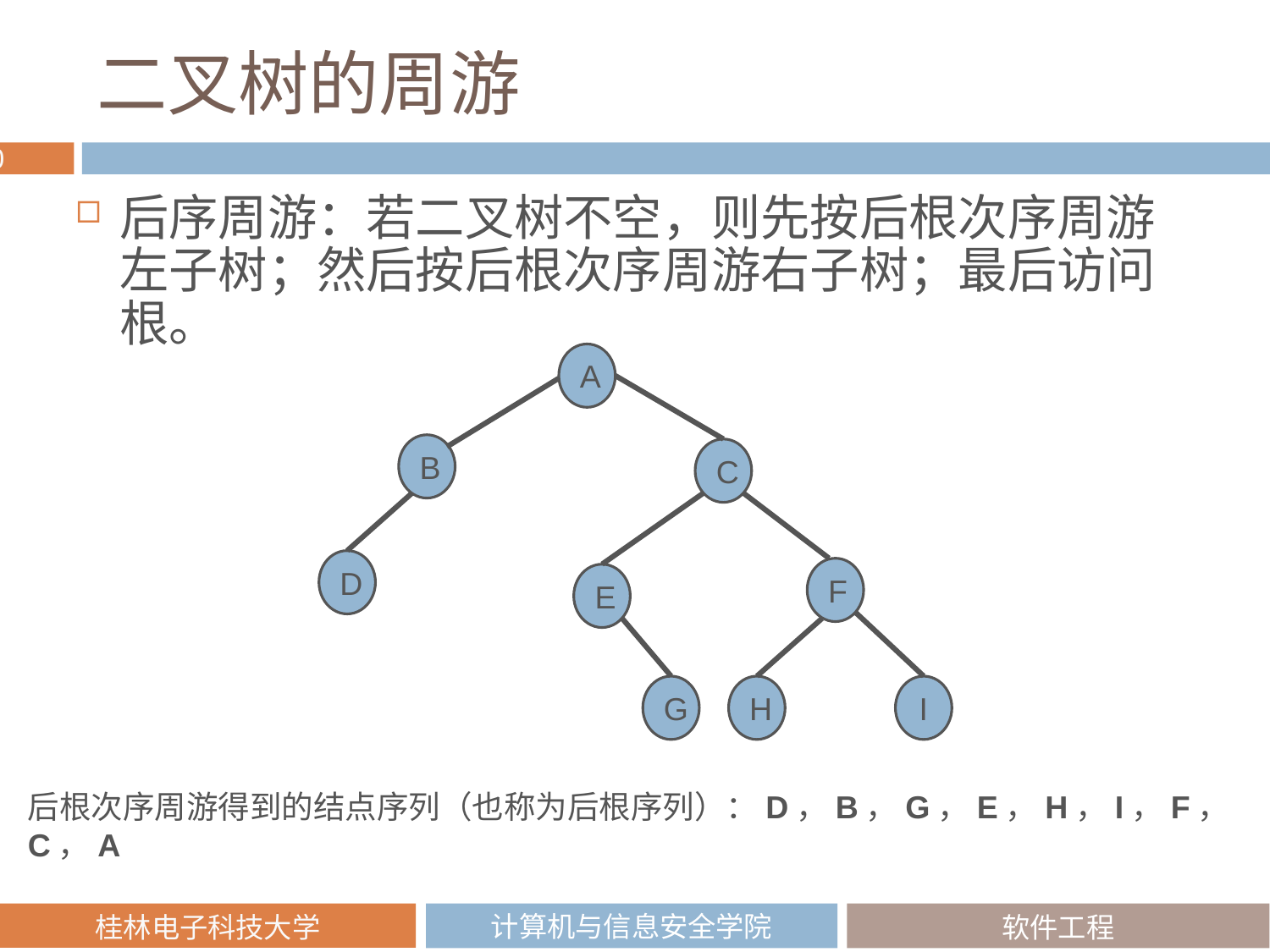

# 二叉树的周游
后序周游：若二叉树不空，则先按后根次序周游左子树；然后按后根次序周游右子树；最后访问根。
A
B
C
D
F
E
G
H
I
后根次序周游得到的结点序列（也称为后根序列）：D，B，G，E，H，I，F，C，A